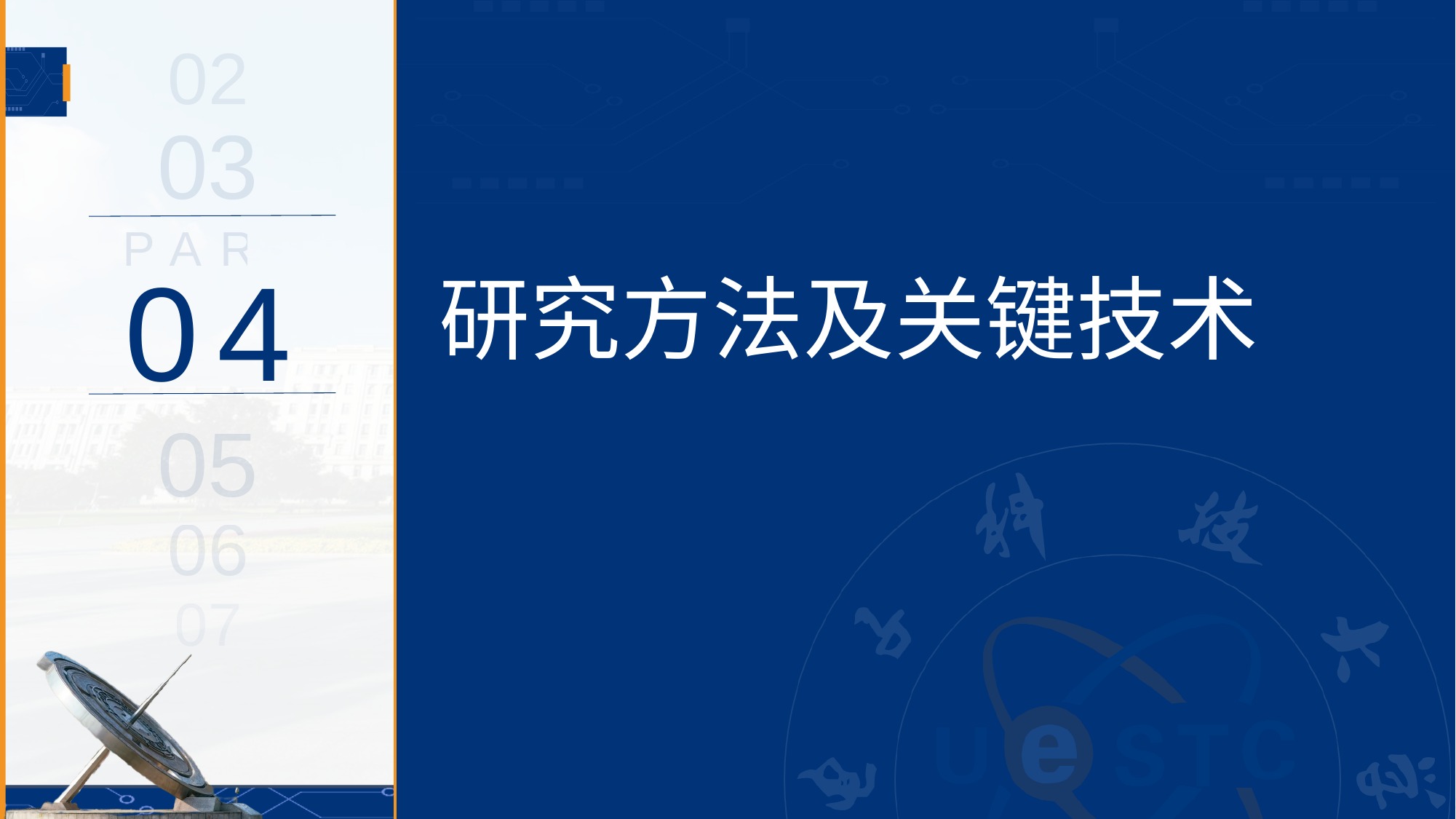

02
03
PART
# 研究方法及关键技术
04
05
06
07